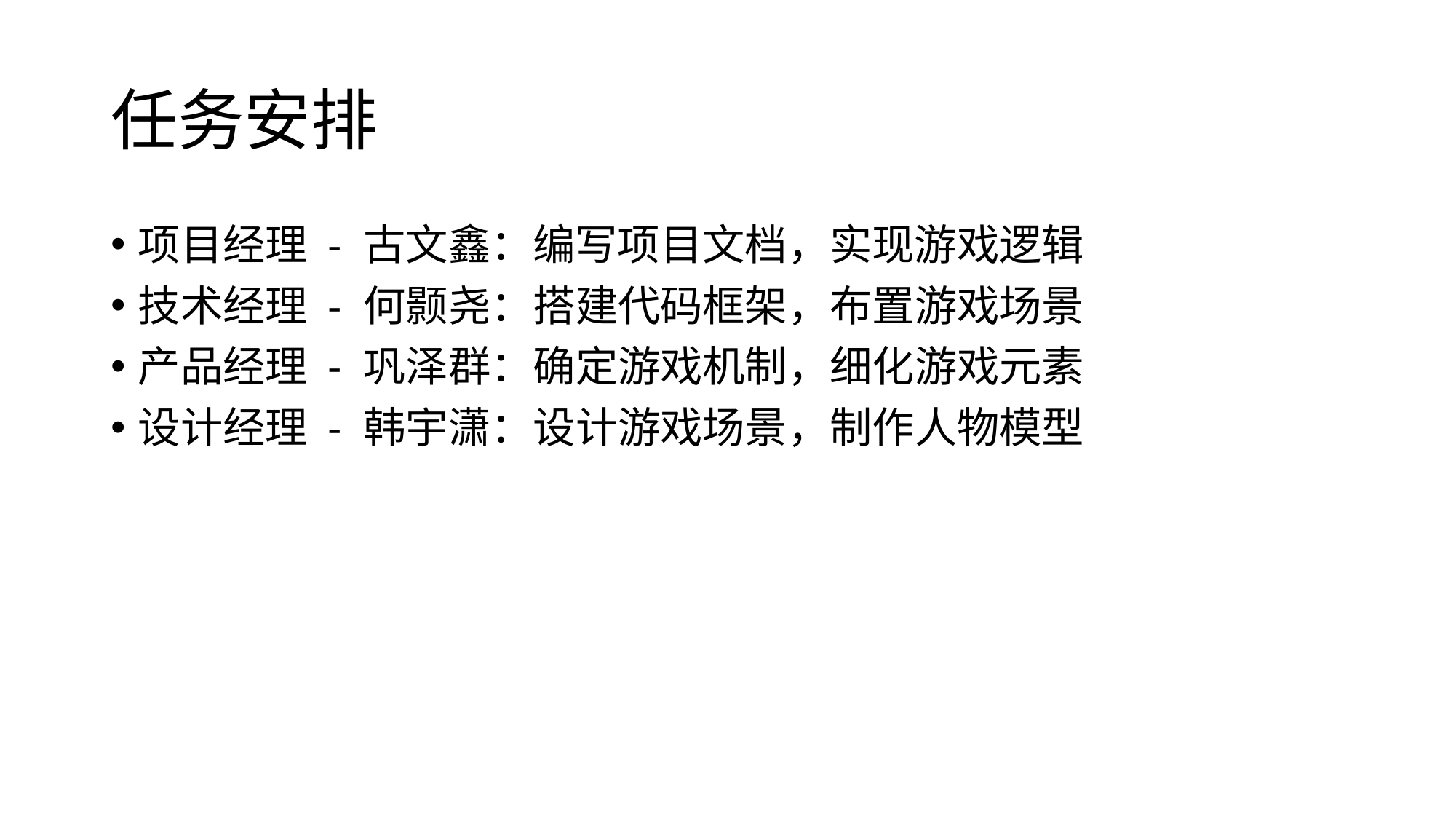

# 任务安排
项目经理 - 古文鑫：编写项目文档，实现游戏逻辑
技术经理 - 何颢尧：搭建代码框架，布置游戏场景
产品经理 - 巩泽群：确定游戏机制，细化游戏元素
设计经理 - 韩宇潇：设计游戏场景，制作人物模型